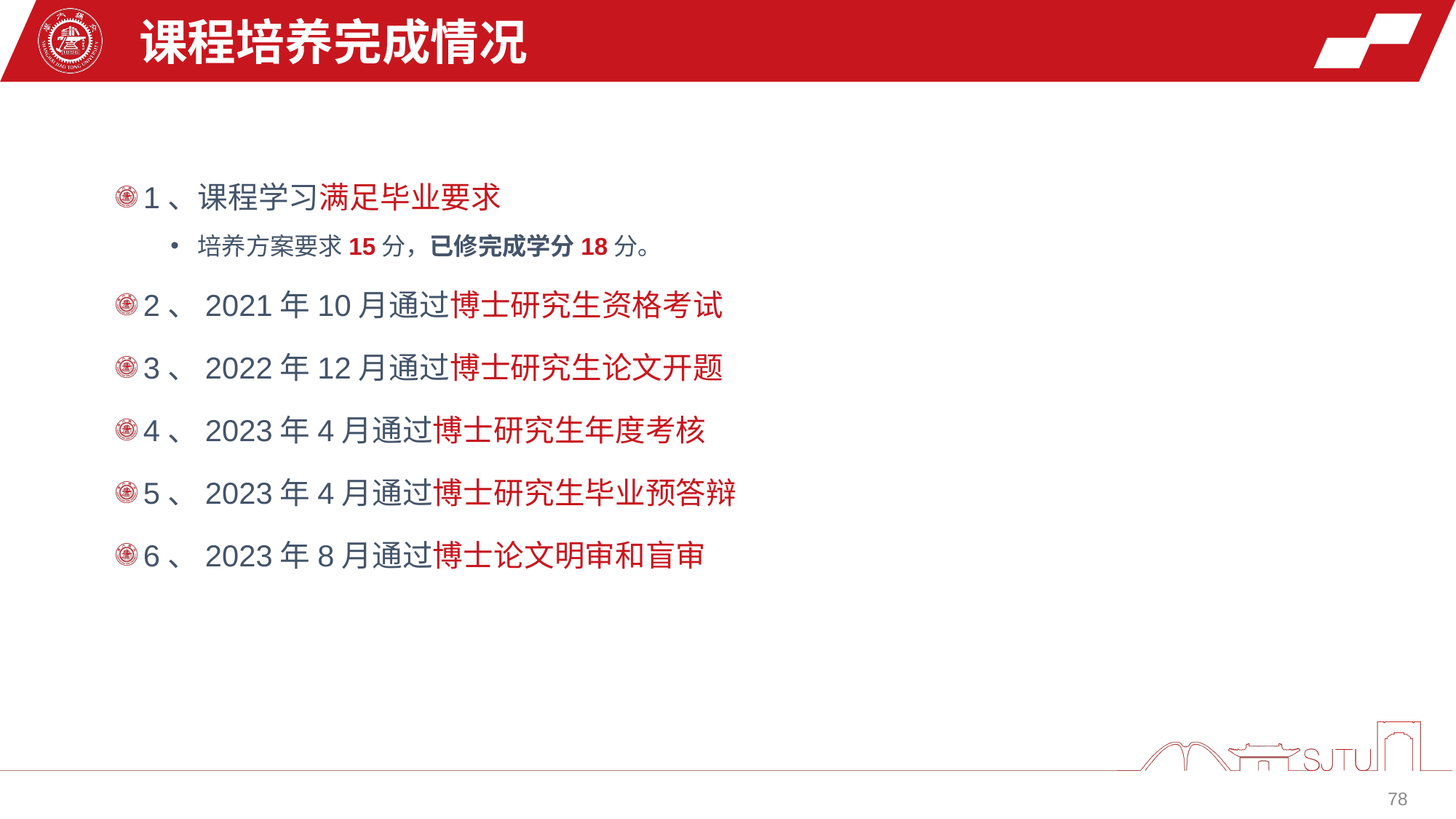

课程培养完成情况
1、课程学习满足毕业要求
培养方案要求15分，已修完成学分18分。
2、2021年10月通过博士研究生资格考试
3、2022年12月通过博士研究生论文开题
4、2023年4月通过博士研究生年度考核
5、2023年4月通过博士研究生毕业预答辩
6、2023年8月通过博士论文明审和盲审

78